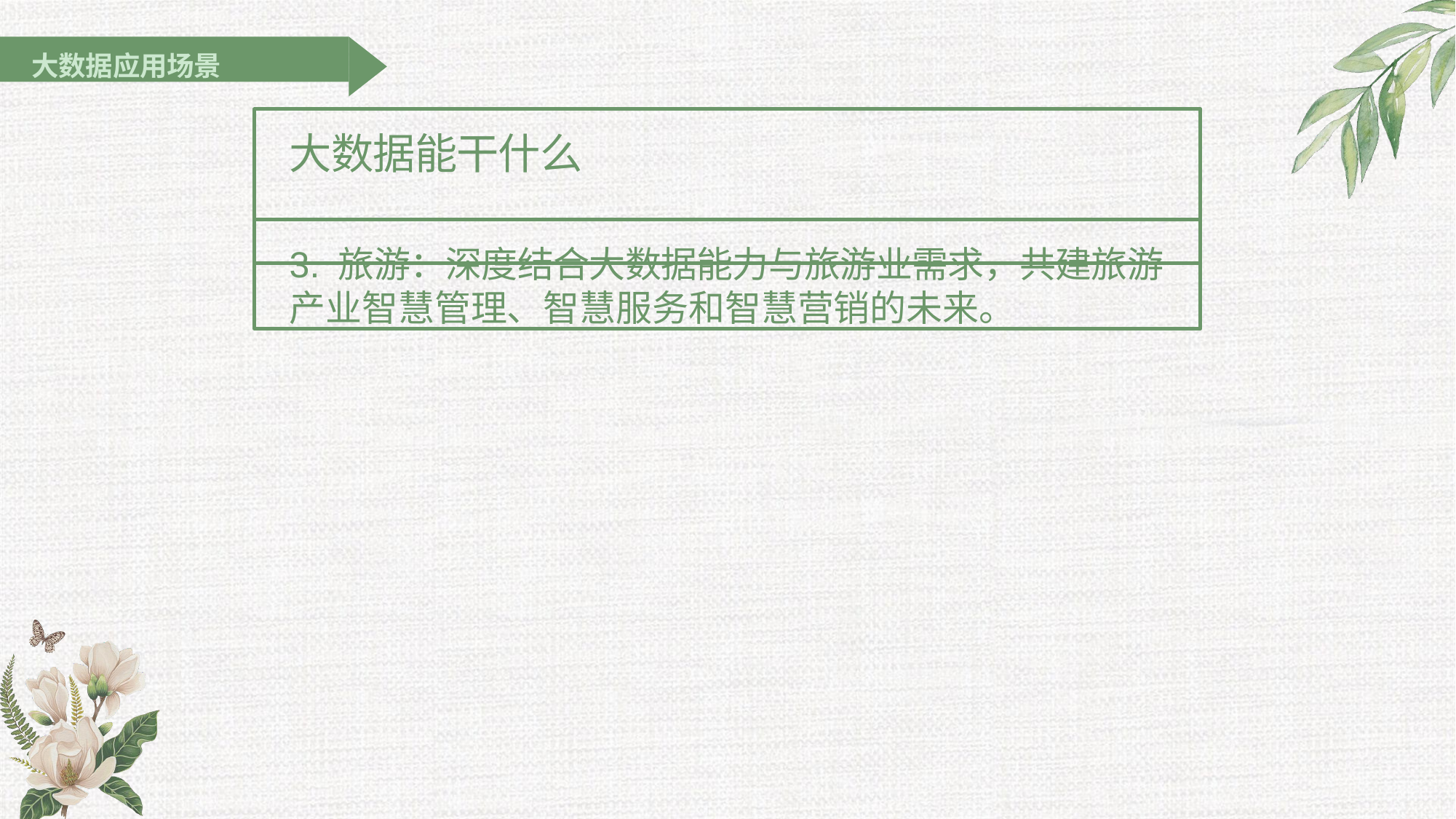

大数据应用场景
# 大数据能干什么
3. 旅游：深度结合大数据能力与旅游业需求，共建旅游产业智慧管理、智慧服务和智慧营销的未来。